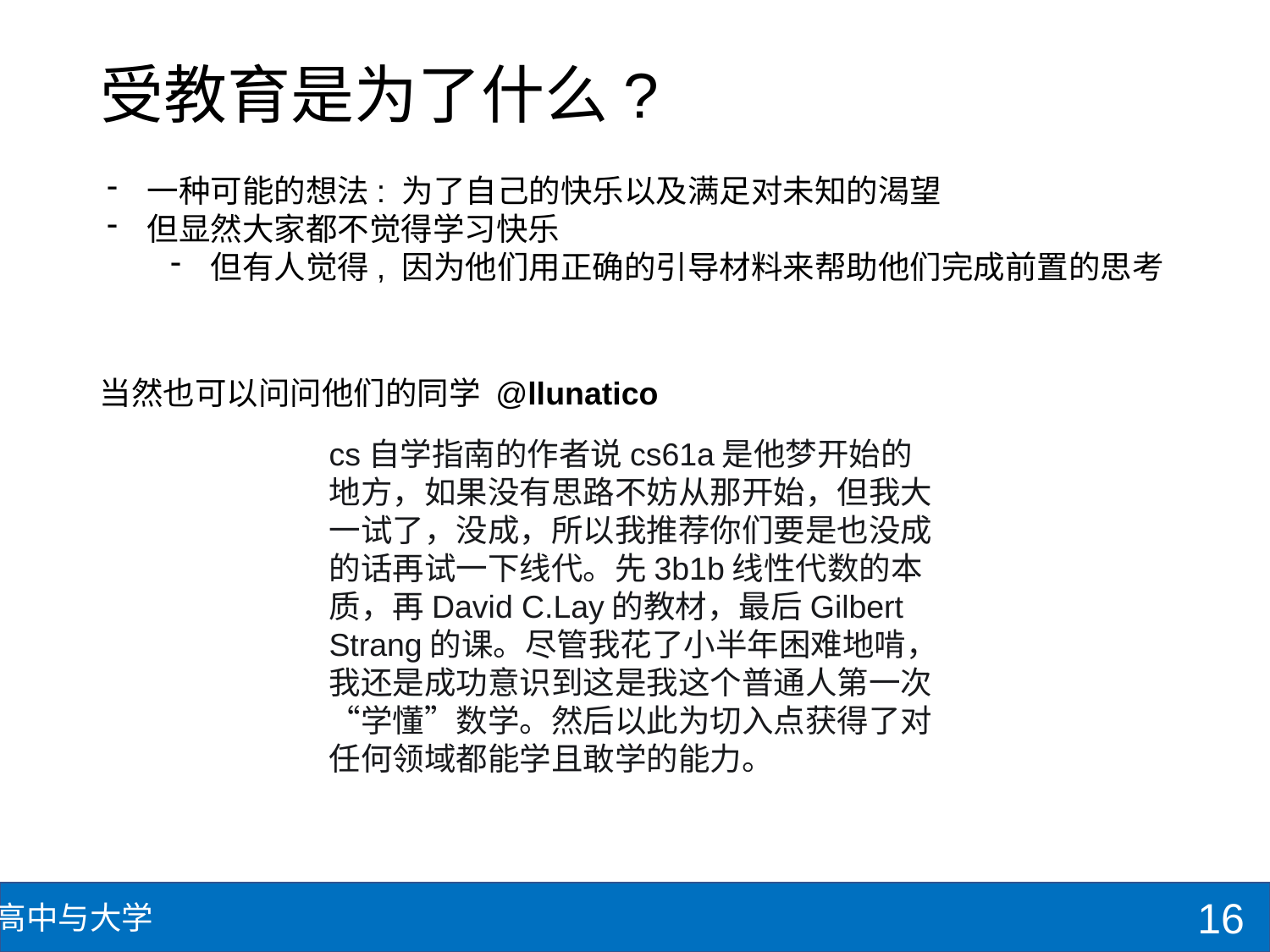

# 受教育是为了什么?
一种可能的想法: 为了自己的快乐以及满足对未知的渴望
但显然大家都不觉得学习快乐
但有人觉得, 因为他们用正确的引导材料来帮助他们完成前置的思考
当然也可以问问他们的同学 @llunatico
cs自学指南的作者说cs61a是他梦开始的地方，如果没有思路不妨从那开始，但我大一试了，没成，所以我推荐你们要是也没成的话再试一下线代。先3b1b线性代数的本质，再David C.Lay的教材，最后Gilbert Strang的课。尽管我花了小半年困难地啃，我还是成功意识到这是我这个普通人第一次“学懂”数学。然后以此为切入点获得了对任何领域都能学且敢学的能力。
16